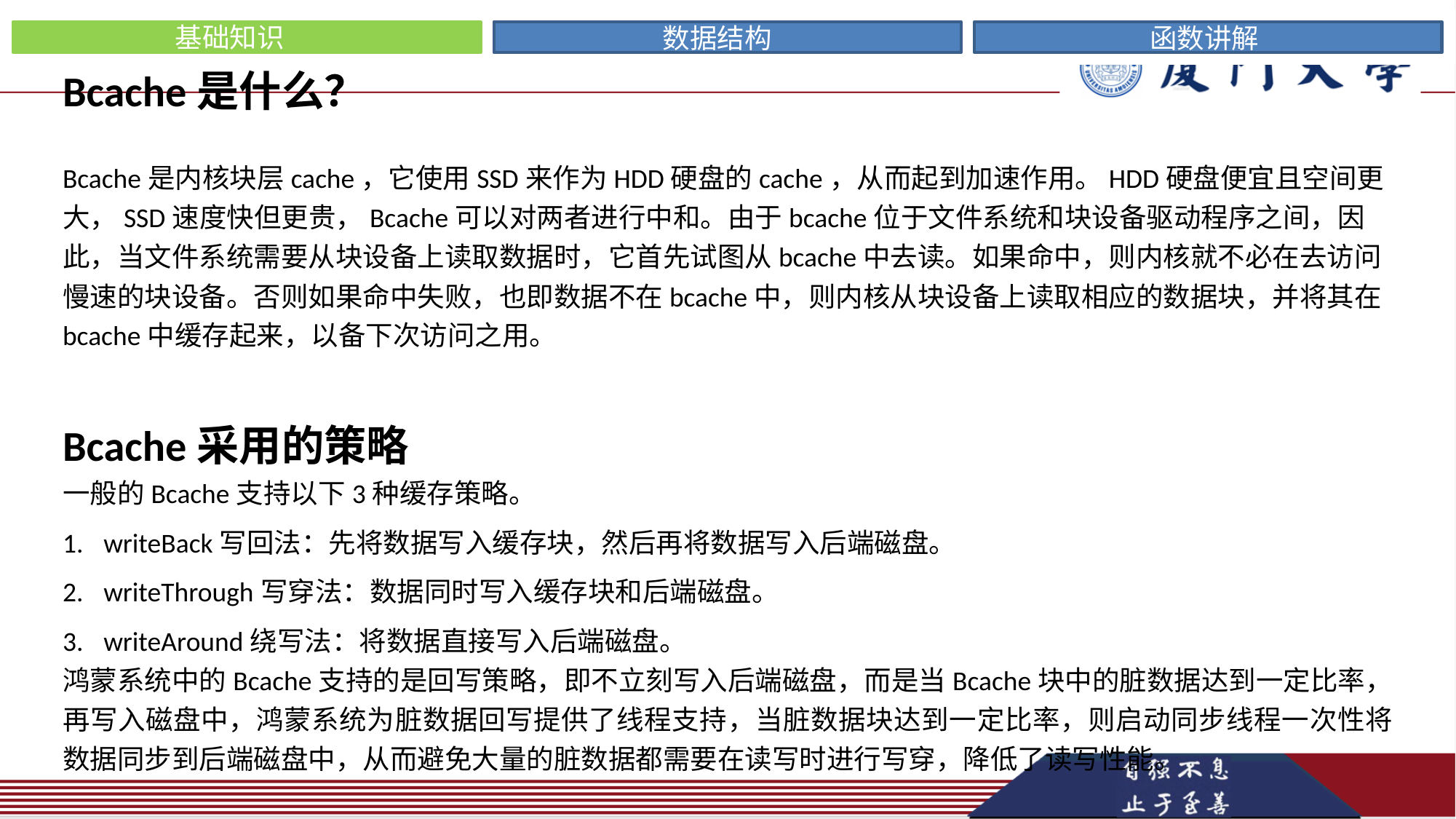

基础知识
数据结构
函数讲解

Bcache是什么？

Bcache是内核块层cache，它使用SSD来作为HDD硬盘的cache，从而起到加速作用。HDD硬盘便宜且空间更大，SSD速度快但更贵，Bcache可以对两者进行中和。由于bcache位于文件系统和块设备驱动程序之间，因此，当文件系统需要从块设备上读取数据时，它首先试图从bcache中去读。如果命中，则内核就不必在去访问慢速的块设备。否则如果命中失败，也即数据不在bcache中，则内核从块设备上读取相应的数据块，并将其在bcache中缓存起来，以备下次访问之用。

Bcache采用的策略
一般的Bcache支持以下3种缓存策略。
writeBack写回法：先将数据写入缓存块，然后再将数据写入后端磁盘。
writeThrough写穿法：数据同时写入缓存块和后端磁盘。
writeAround绕写法：将数据直接写入后端磁盘。
鸿蒙系统中的Bcache支持的是回写策略，即不立刻写入后端磁盘，而是当Bcache块中的脏数据达到一定比率，再写入磁盘中，鸿蒙系统为脏数据回写提供了线程支持，当脏数据块达到一定比率，则启动同步线程一次性将数据同步到后端磁盘中，从而避免大量的脏数据都需要在读写时进行写穿，降低了读写性能。